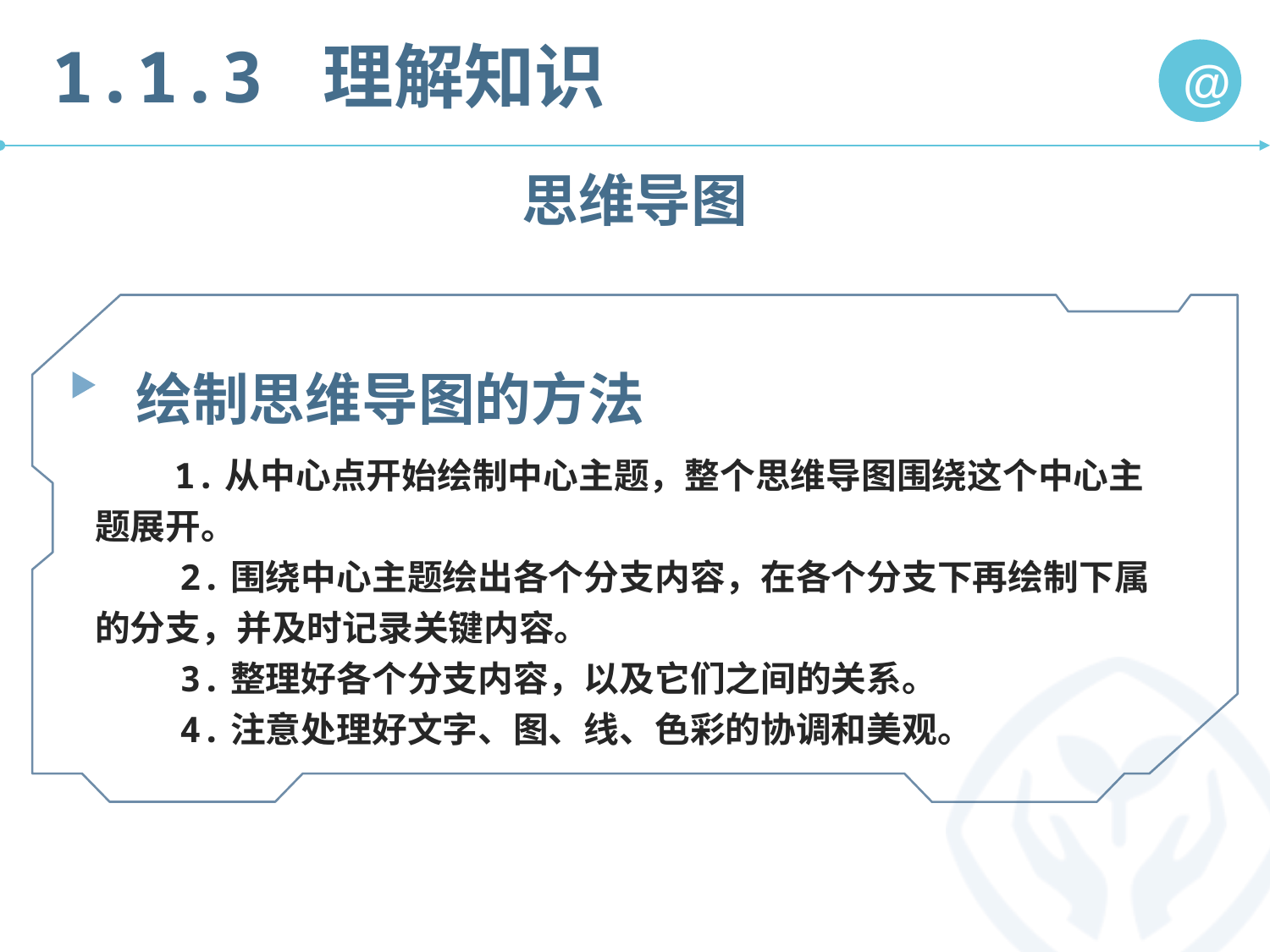

思维导图

绘制思维导图的方法

　　1.从中心点开始绘制中心主题，整个思维导图围绕这个中心主题展开。
    2.围绕中心主题绘出各个分支内容，在各个分支下再绘制下属的分支，并及时记录关键内容。
    3.整理好各个分支内容，以及它们之间的关系。
    4.注意处理好文字、图、线、色彩的协调和美观。